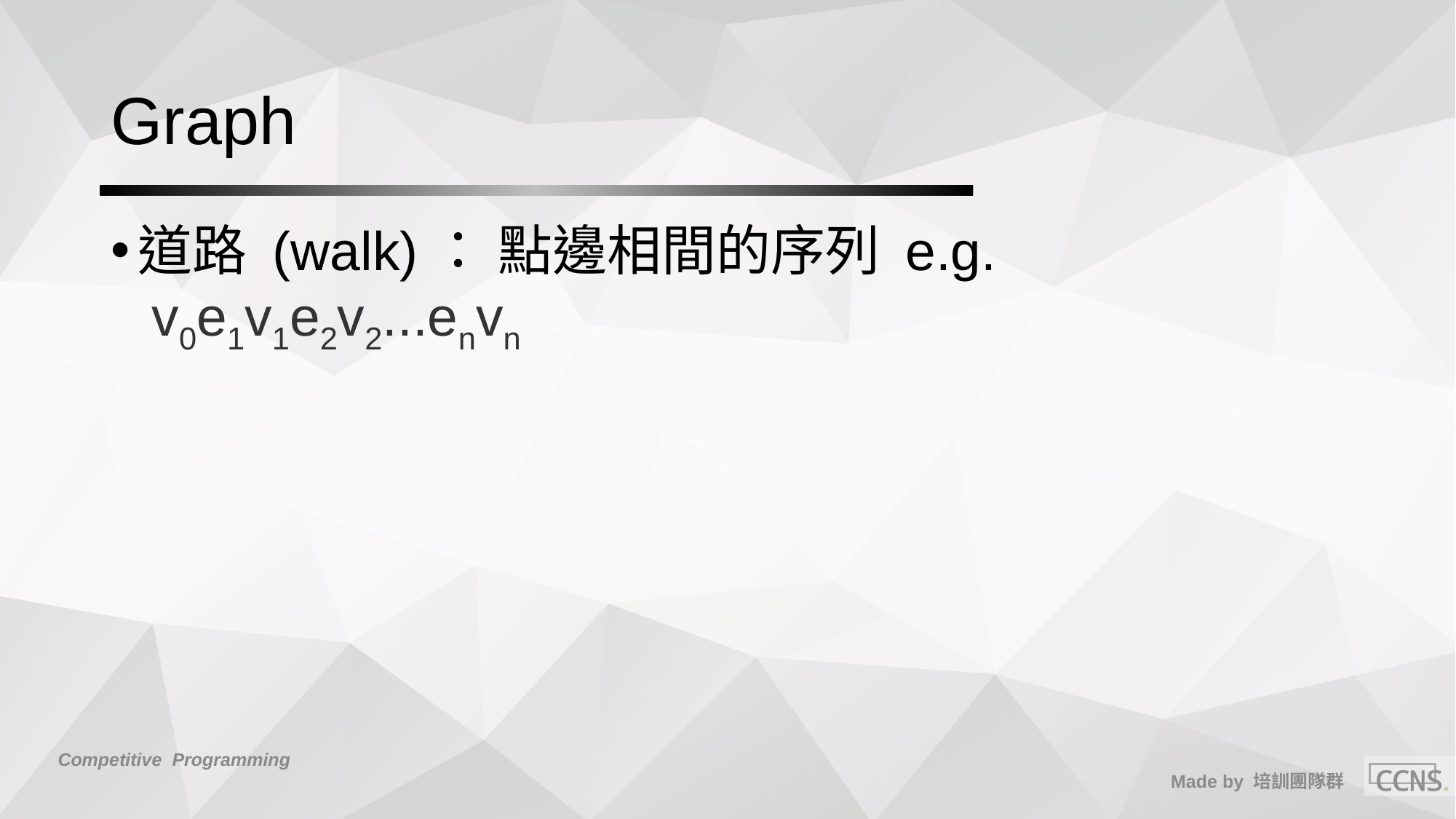

# Graph
道路 (walk)： 點邊相間的序列 e.g.  v0e1v1e2v2...envn